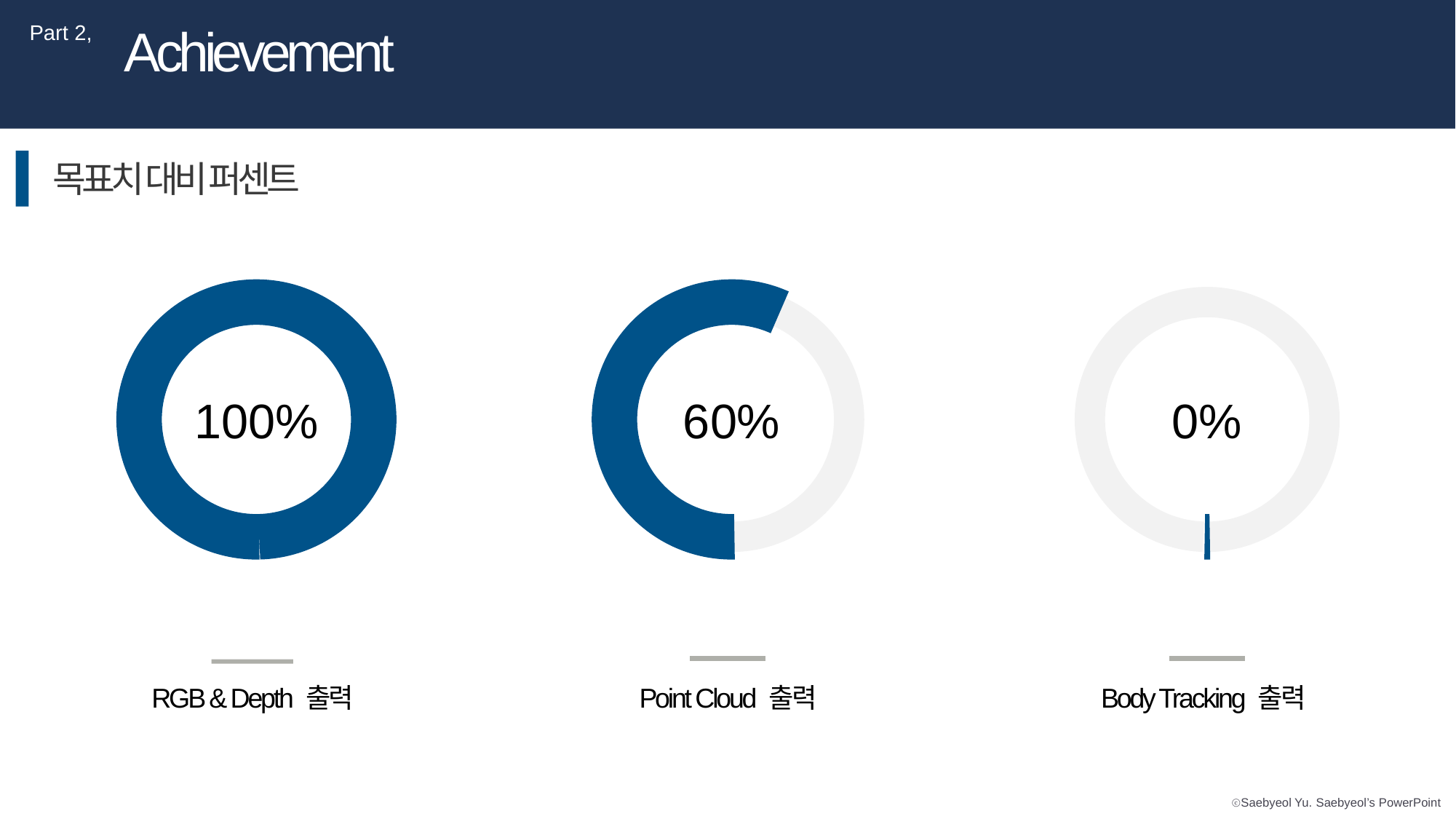

Achievement
Part 2,

목표치 대비 퍼센트
ABC

100%
60%
0%

RGB & Depth 출력
Point Cloud 출력
Body Tracking 출력